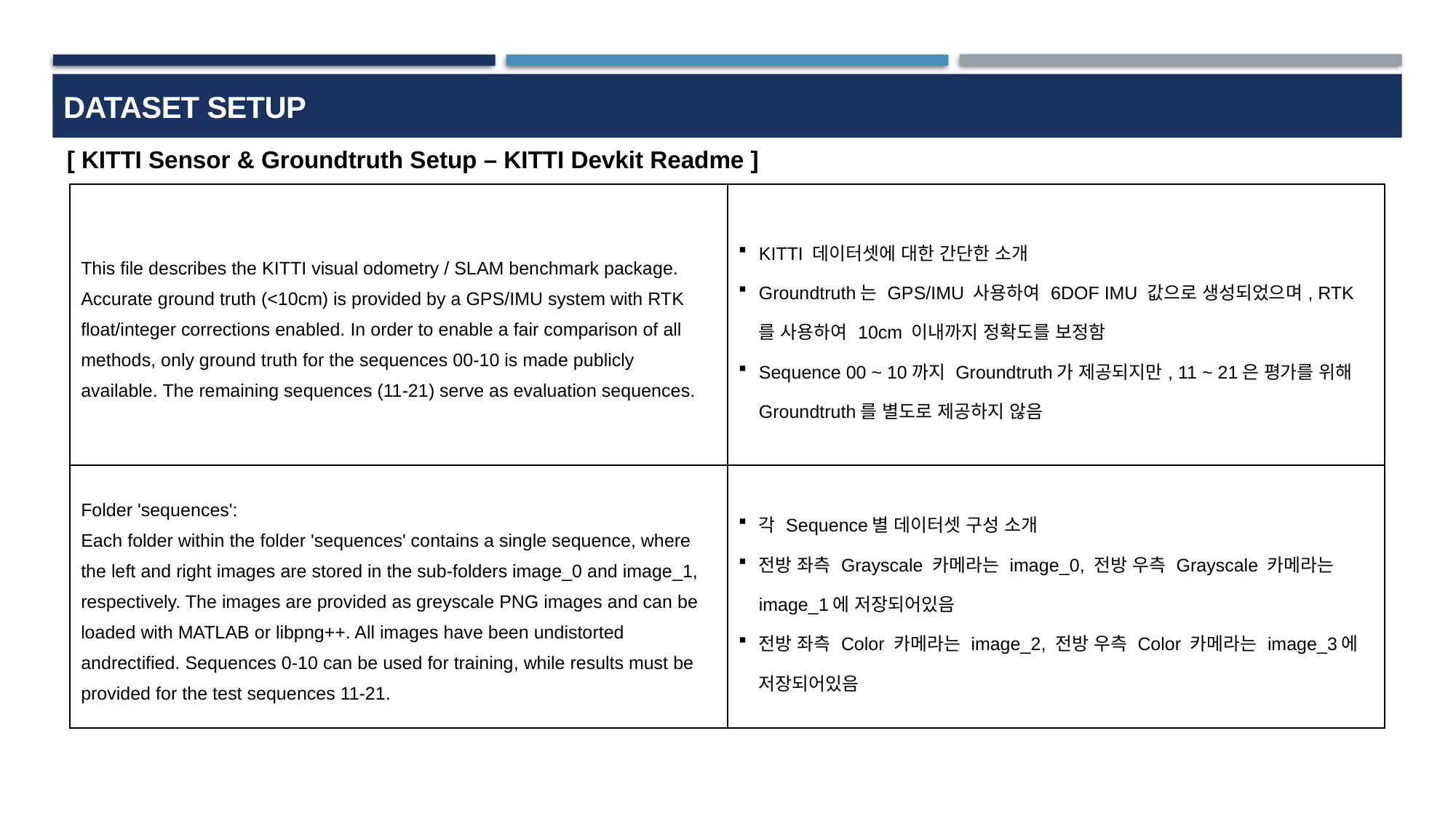

DATASET SETUP
[ KITTI Sensor & Groundtruth Setup – KITTI Devkit Readme ]
| This file describes the KITTI visual odometry / SLAM benchmark package. Accurate ground truth (<10cm) is provided by a GPS/IMU system with RTK float/integer corrections enabled. In order to enable a fair comparison of all methods, only ground truth for the sequences 00-10 is made publicly available. The remaining sequences (11-21) serve as evaluation sequences. | KITTI 데이터셋에 대한 간단한 소개 Groundtruth는 GPS/IMU 사용하여 6DOF IMU 값으로 생성되었으며, RTK를 사용하여 10cm 이내까지 정확도를 보정함 Sequence 00 ~ 10까지 Groundtruth가 제공되지만, 11 ~ 21은 평가를 위해 Groundtruth를 별도로 제공하지 않음 |
| --- | --- |
| Folder 'sequences': Each folder within the folder 'sequences' contains a single sequence, where the left and right images are stored in the sub-folders image\_0 and image\_1, respectively. The images are provided as greyscale PNG images and can be loaded with MATLAB or libpng++. All images have been undistorted andrectified. Sequences 0-10 can be used for training, while results must be provided for the test sequences 11-21. | 각 Sequence별 데이터셋 구성 소개 전방 좌측 Grayscale 카메라는 image\_0, 전방 우측 Grayscale 카메라는 image\_1에 저장되어있음 전방 좌측 Color 카메라는 image\_2, 전방 우측 Color 카메라는 image\_3에 저장되어있음 |